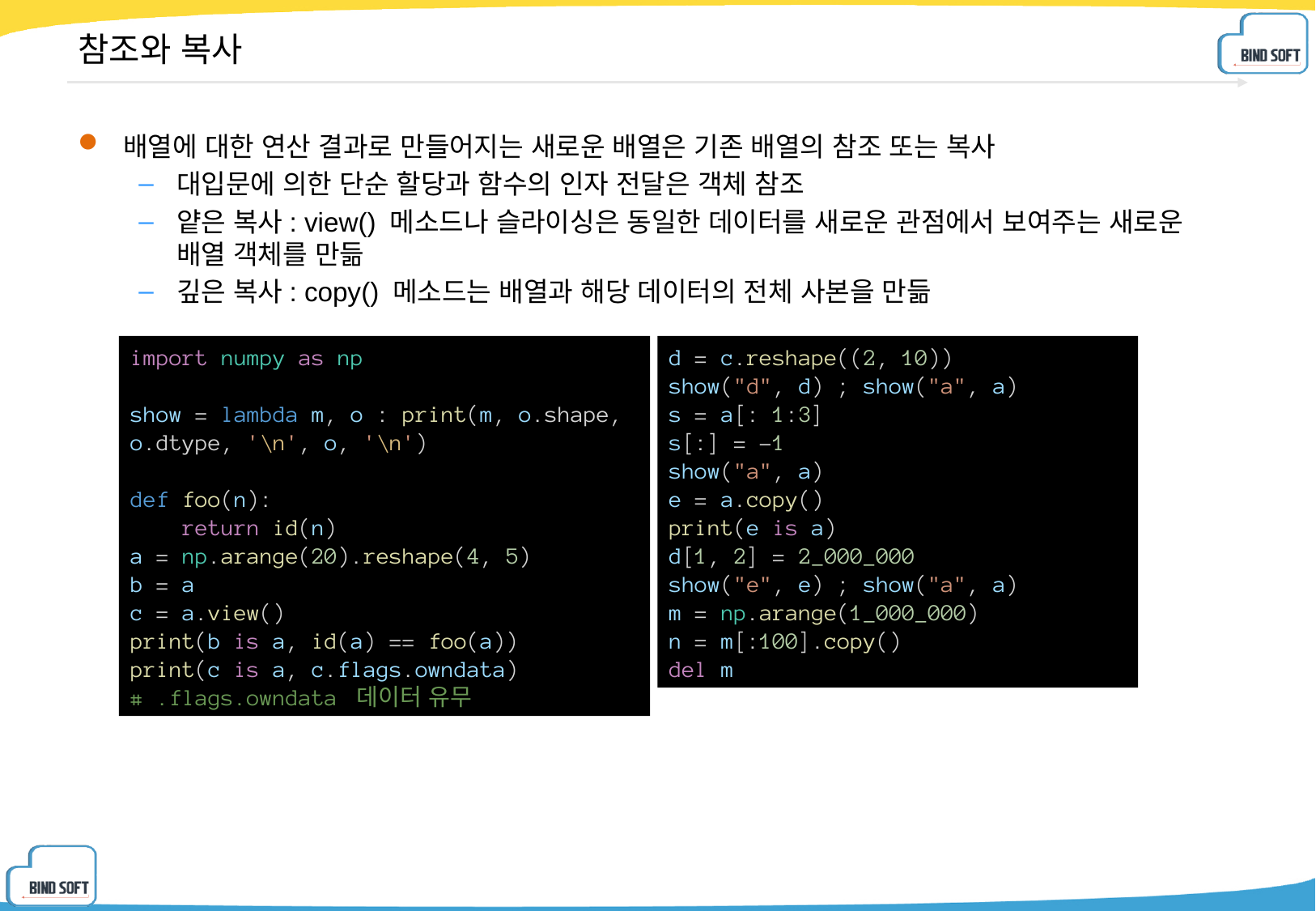

# 참조와 복사
배열에 대한 연산 결과로 만들어지는 새로운 배열은 기존 배열의 참조 또는 복사
대입문에 의한 단순 할당과 함수의 인자 전달은 객체 참조
얕은 복사: view() 메소드나 슬라이싱은 동일한 데이터를 새로운 관점에서 보여주는 새로운 배열 객체를 만듦
깊은 복사: copy() 메소드는 배열과 해당 데이터의 전체 사본을 만듦

import numpy as np
show = lambda m, o : print(m, o.shape, o.dtype, '\n', o, '\n')
def foo(n):
    return id(n)
a = np.arange(20).reshape(4, 5)
b = a
c = a.view()
print(b is a, id(a) == foo(a))
print(c is a, c.flags.owndata) # .flags.owndata 데이터 유무
d = c.reshape((2, 10))
show("d", d) ; show("a", a)
s = a[: 1:3]
s[:] = -1
show("a", a)
e = a.copy()
print(e is a)
d[1, 2] = 2_000_000
show("e", e) ; show("a", a)
m = np.arange(1_000_000)
n = m[:100].copy()
del m